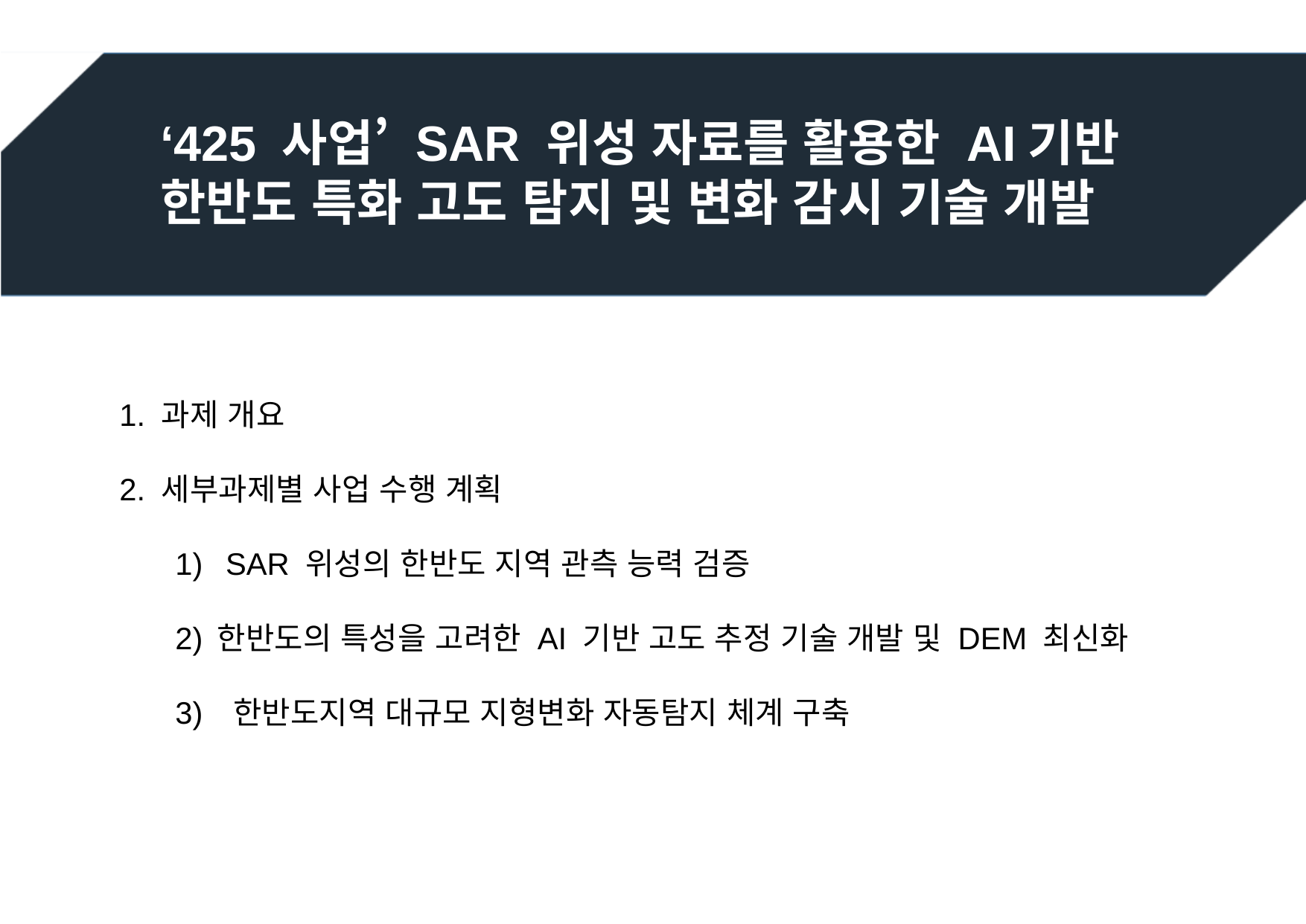

‘425 사업’ SAR 위성 자료를 활용한 AI기반 한반도 특화 고도 탐지 및 변화 감시 기술 개발
과제 개요

세부과제별 사업 수행 계획

 SAR 위성의 한반도 지역 관측 능력 검증

한반도의 특성을 고려한 AI 기반 고도 추정 기술 개발 및 DEM 최신화

 한반도지역 대규모 지형변화 자동탐지 체계 구축